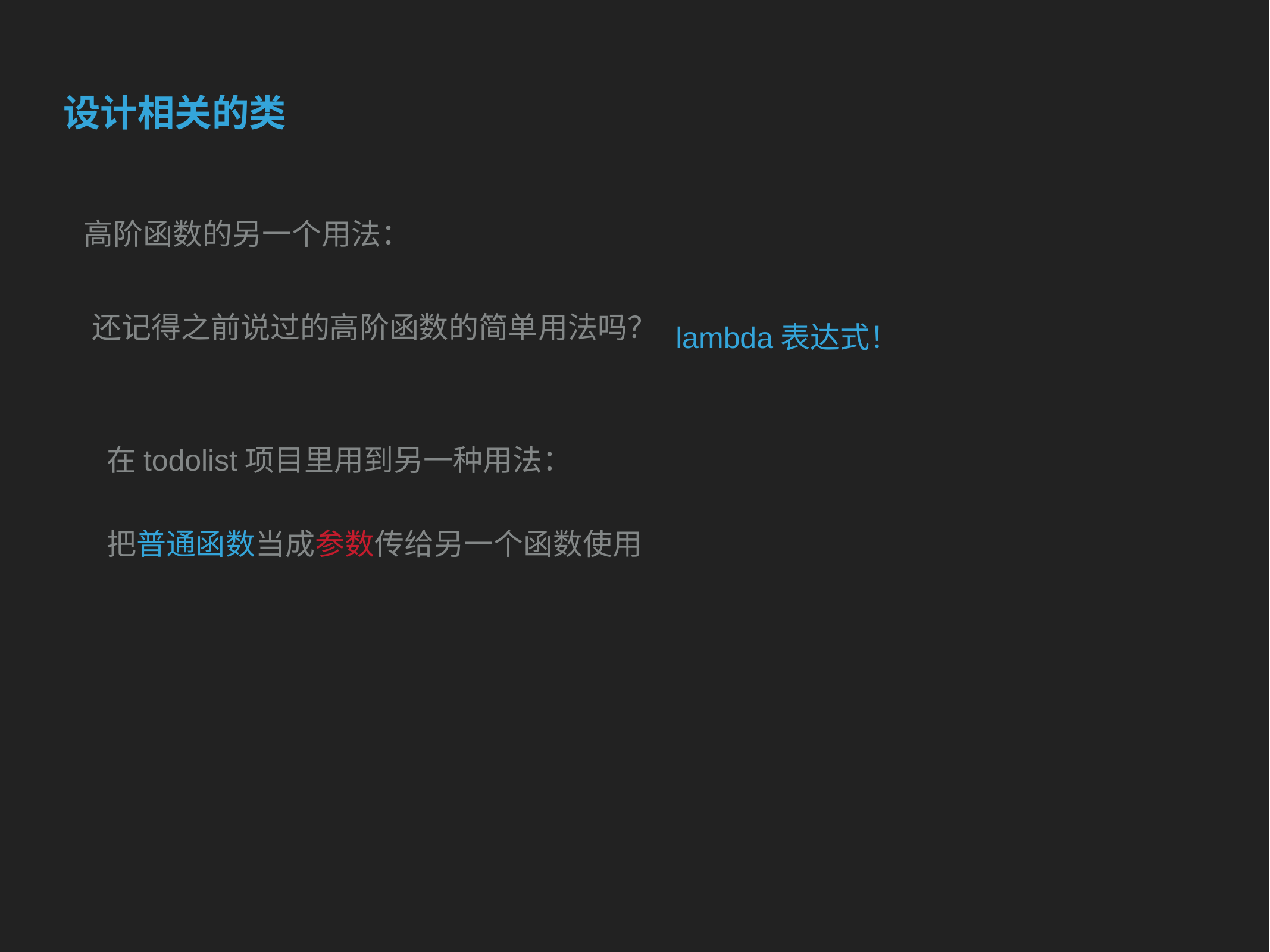

设计相关的类
高阶函数的另一个用法：
还记得之前说过的高阶函数的简单用法吗？
lambda表达式！
在todolist项目里用到另一种用法：

把普通函数当成参数传给另一个函数使用